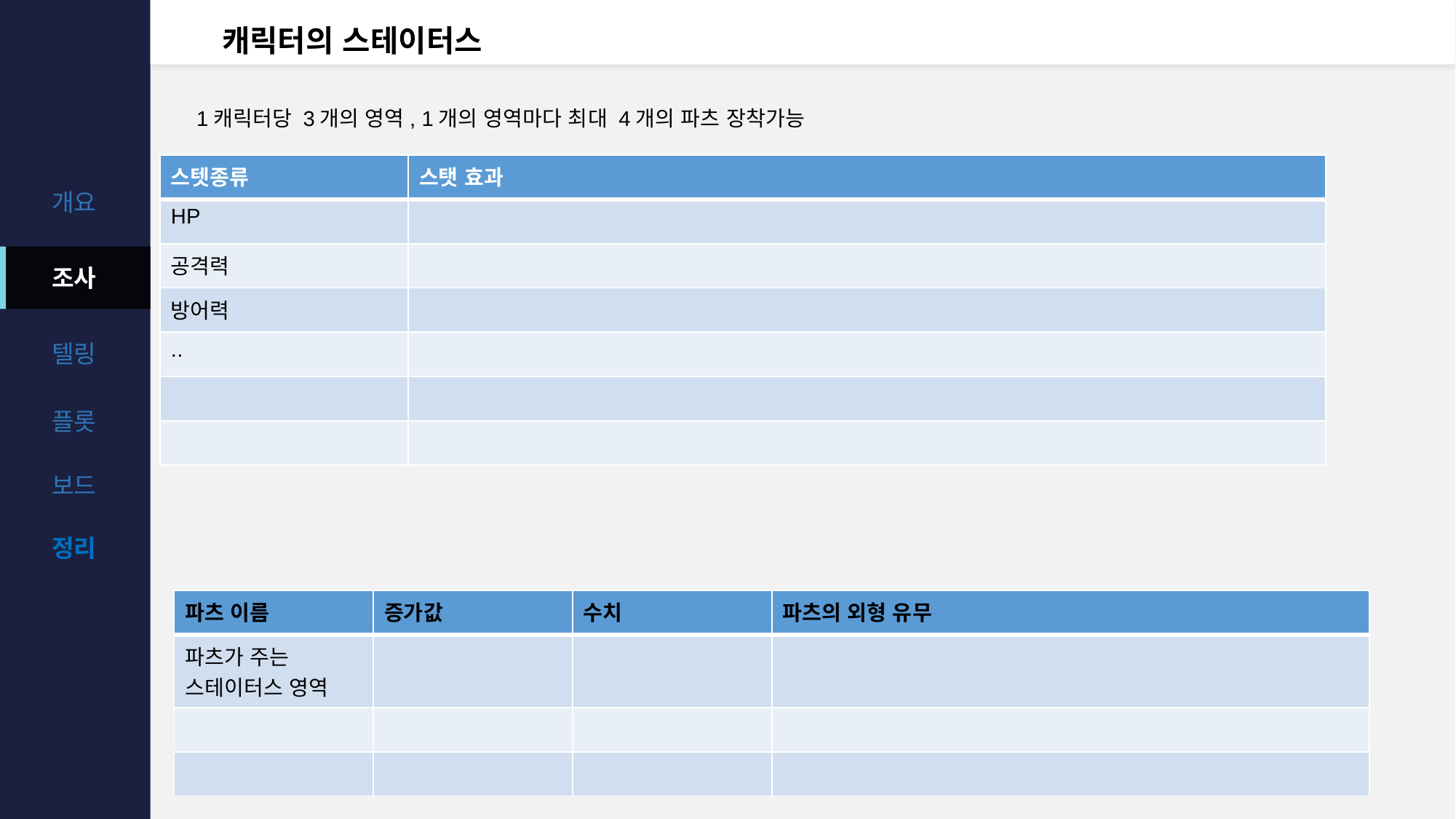

# 캐릭터의 스테이터스
1캐릭터당 3개의 영역, 1개의 영역마다 최대 4개의 파츠 장착가능
| 스텟종류 | 스탯 효과 |
| --- | --- |
| HP |  |
| 공격력 |  |
| 방어력 |  |
| .. |  |
|  |  |
|  |  |
| 파츠 이름 | 증가값 | 수치 | 파츠의 외형 유무 |
| --- | --- | --- | --- |
| 파츠가 주는 스테이터스 영역 |  |  |  |
|  |  |  |  |
|  |  |  |  |